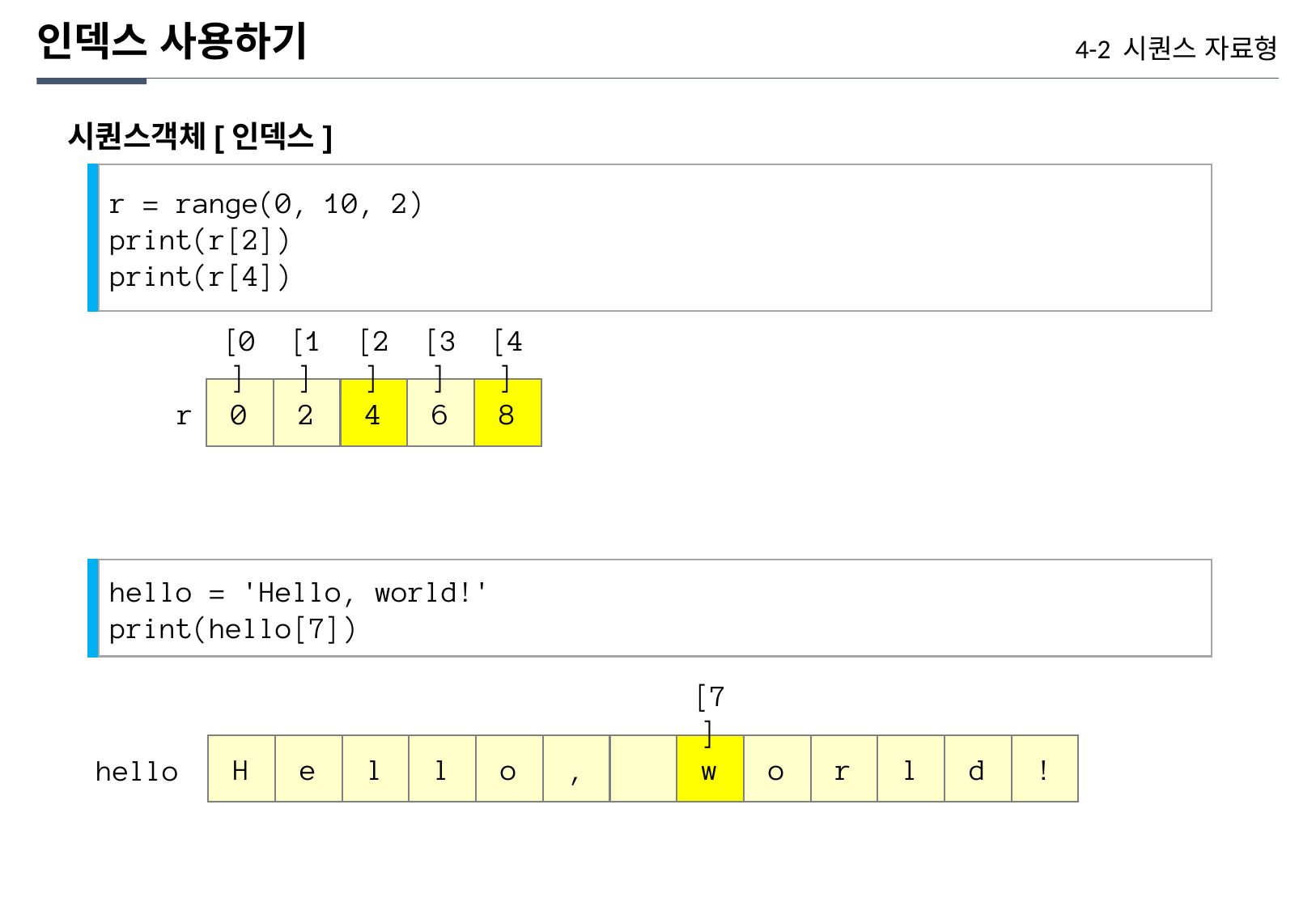

인덱스 사용하기
4-2 시퀀스 자료형
시퀀스객체[인덱스]

r = range(0, 10, 2)
print(r[2])
print(r[4])
[0]
[1]
[2]
[3]
[4]
0
2
4
6
8
r

hello = 'Hello, world!'
print(hello[7])
[7]
H
e
l
l
o
,

w
o
r
l
d
!
hello